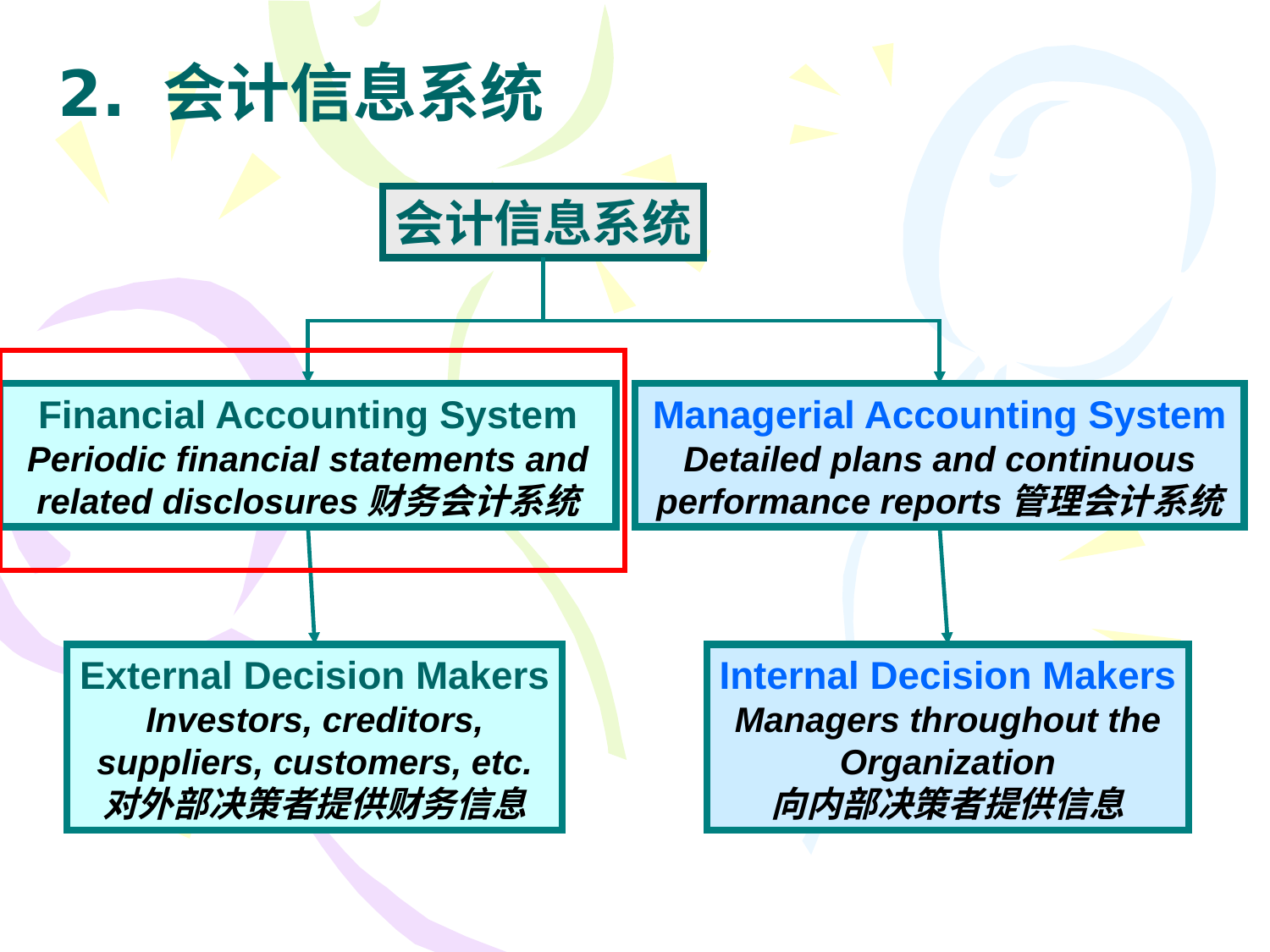

# 2. 会计信息系统
会计信息系统
Financial Accounting System
Periodic financial statements and related disclosures财务会计系统
Managerial Accounting System
Detailed plans and continuous performance reports管理会计系统

External Decision Makers
Investors, creditors,
suppliers, customers, etc.
对外部决策者提供财务信息
Internal Decision Makers
Managers throughout the
Organization
向内部决策者提供信息
11